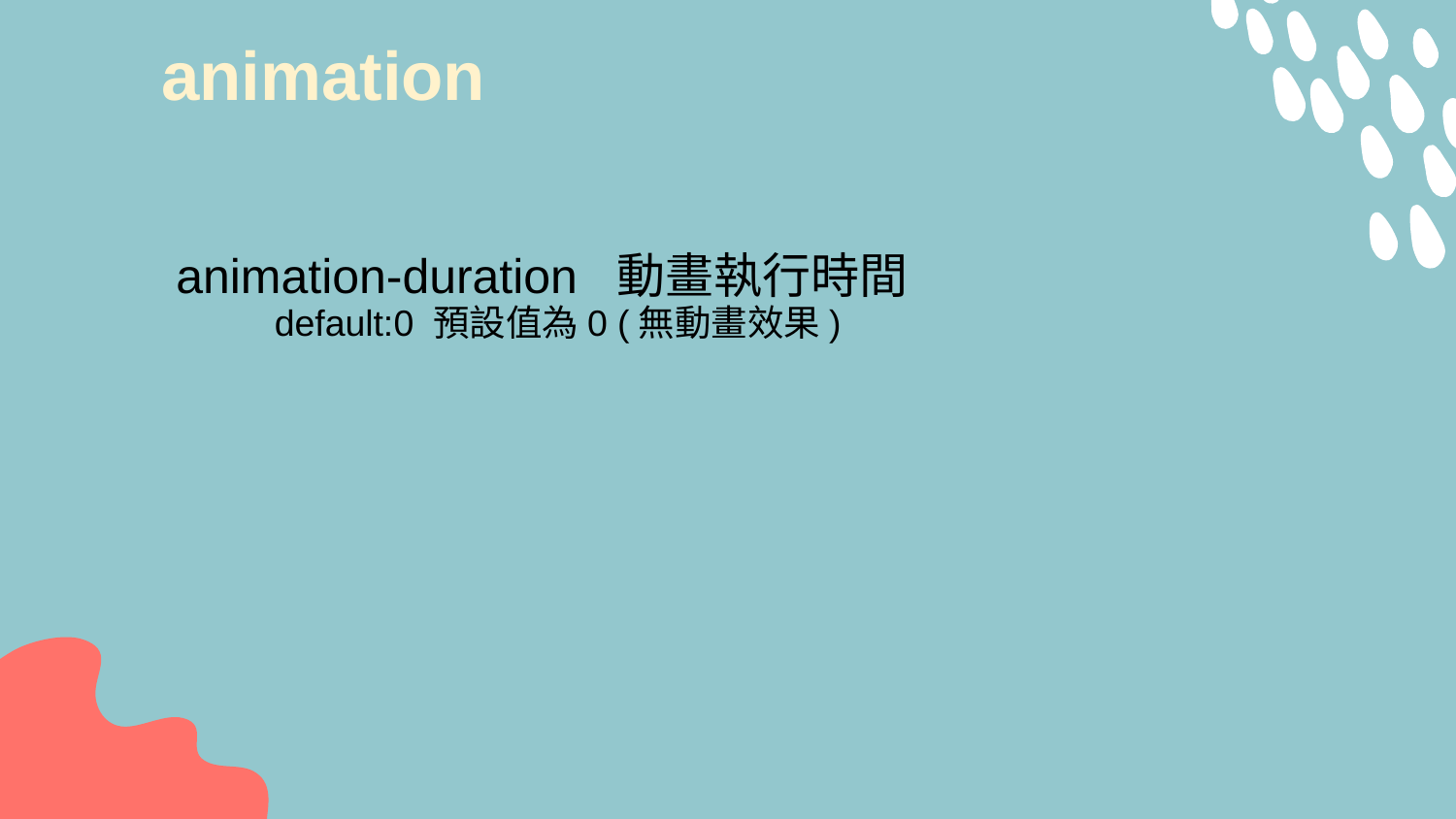

# animation
animation-duration  動畫執行時間
default:0 預設值為0 (無動畫效果)